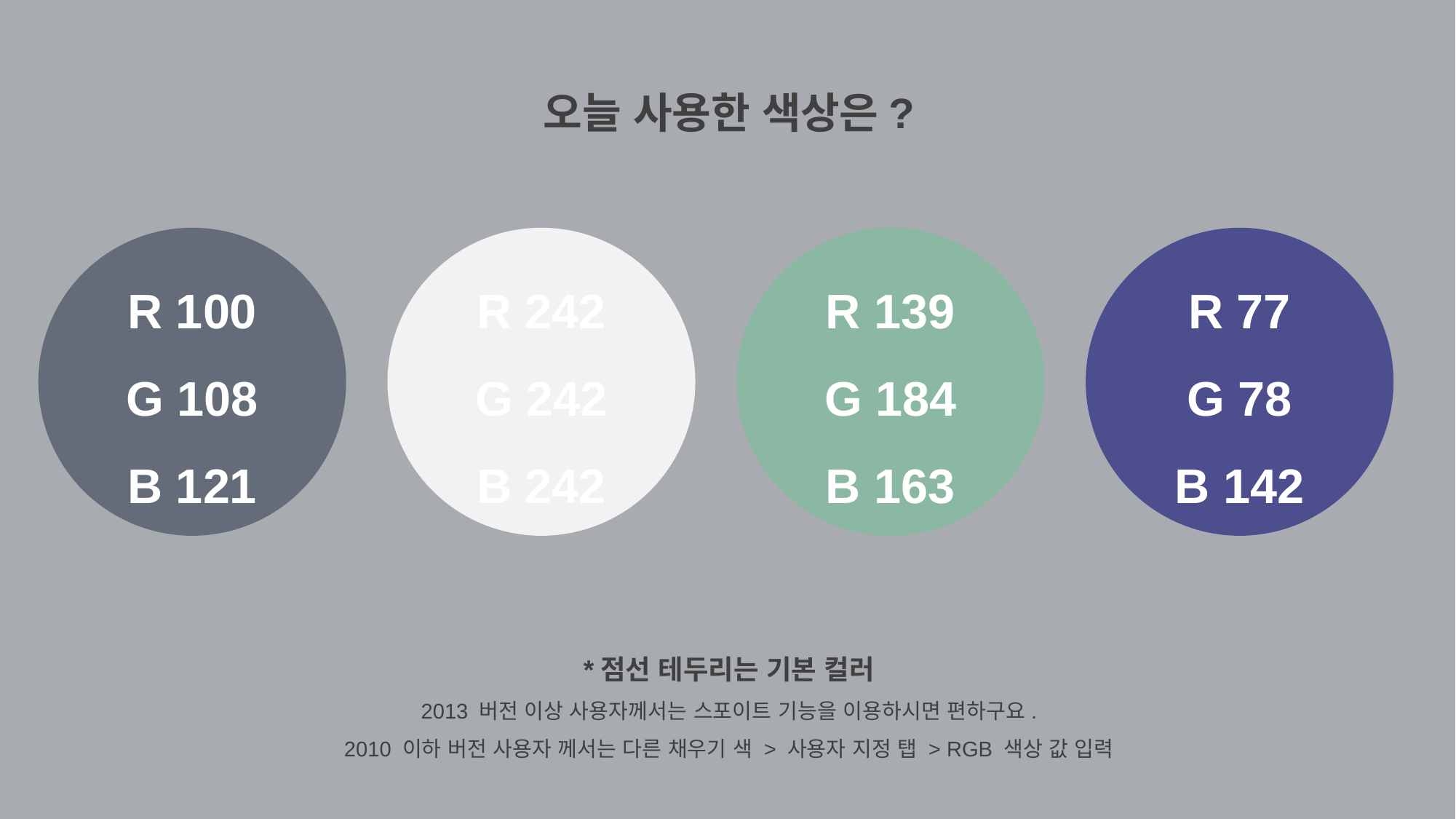

오늘 사용한 색상은?
R 100
G 108
B 121
R 139
G 184
B 163
R 77
G 78
B 142
R 242
G 242
B 242
*점선 테두리는 기본 컬러
2013 버전 이상 사용자께서는 스포이트 기능을 이용하시면 편하구요.
2010 이하 버전 사용자 께서는 다른 채우기 색 > 사용자 지정 탭 > RGB 색상 값 입력